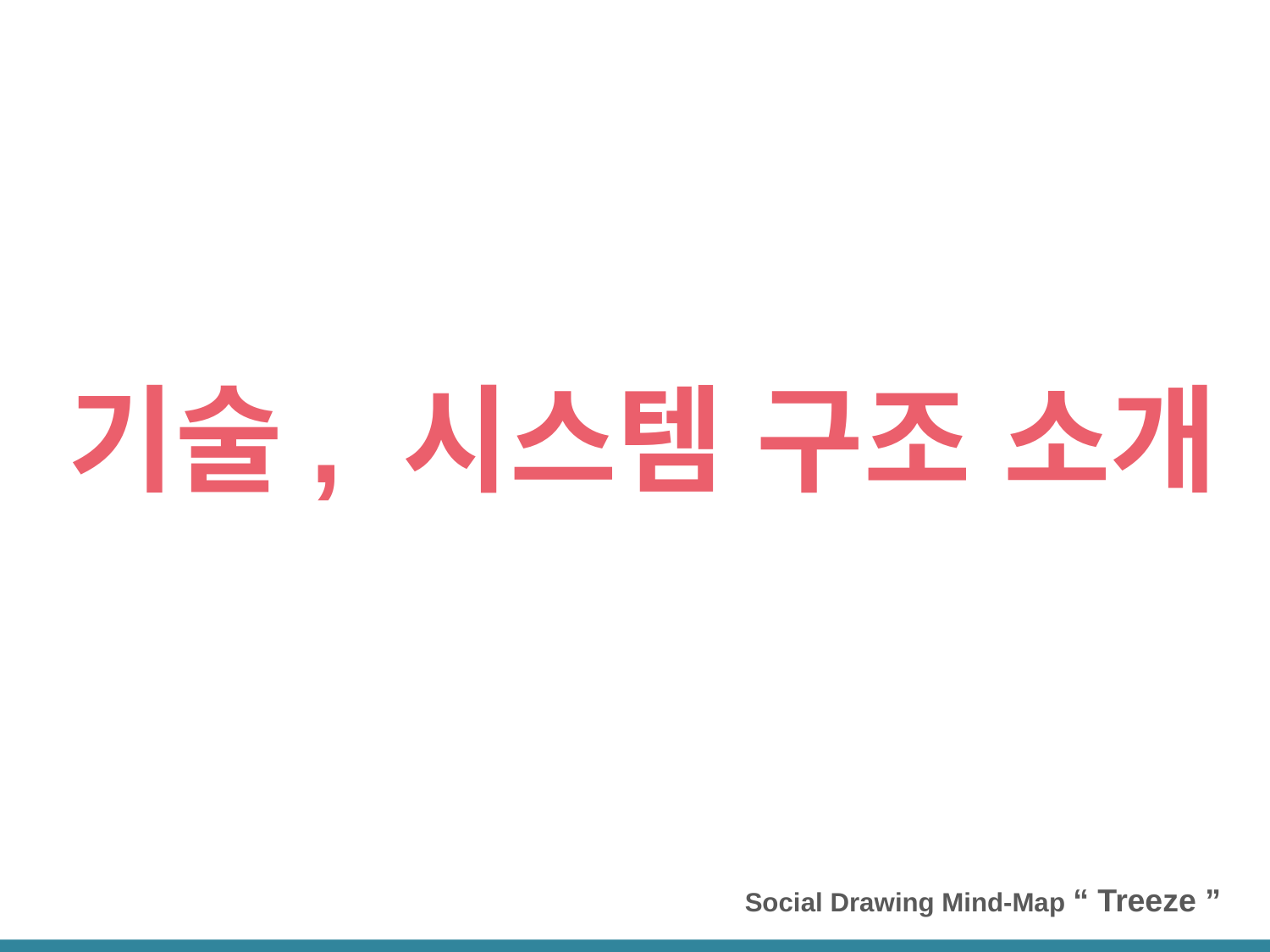

기술, 시스템 구조 소개
Social Drawing Mind-Map “ Treeze ”